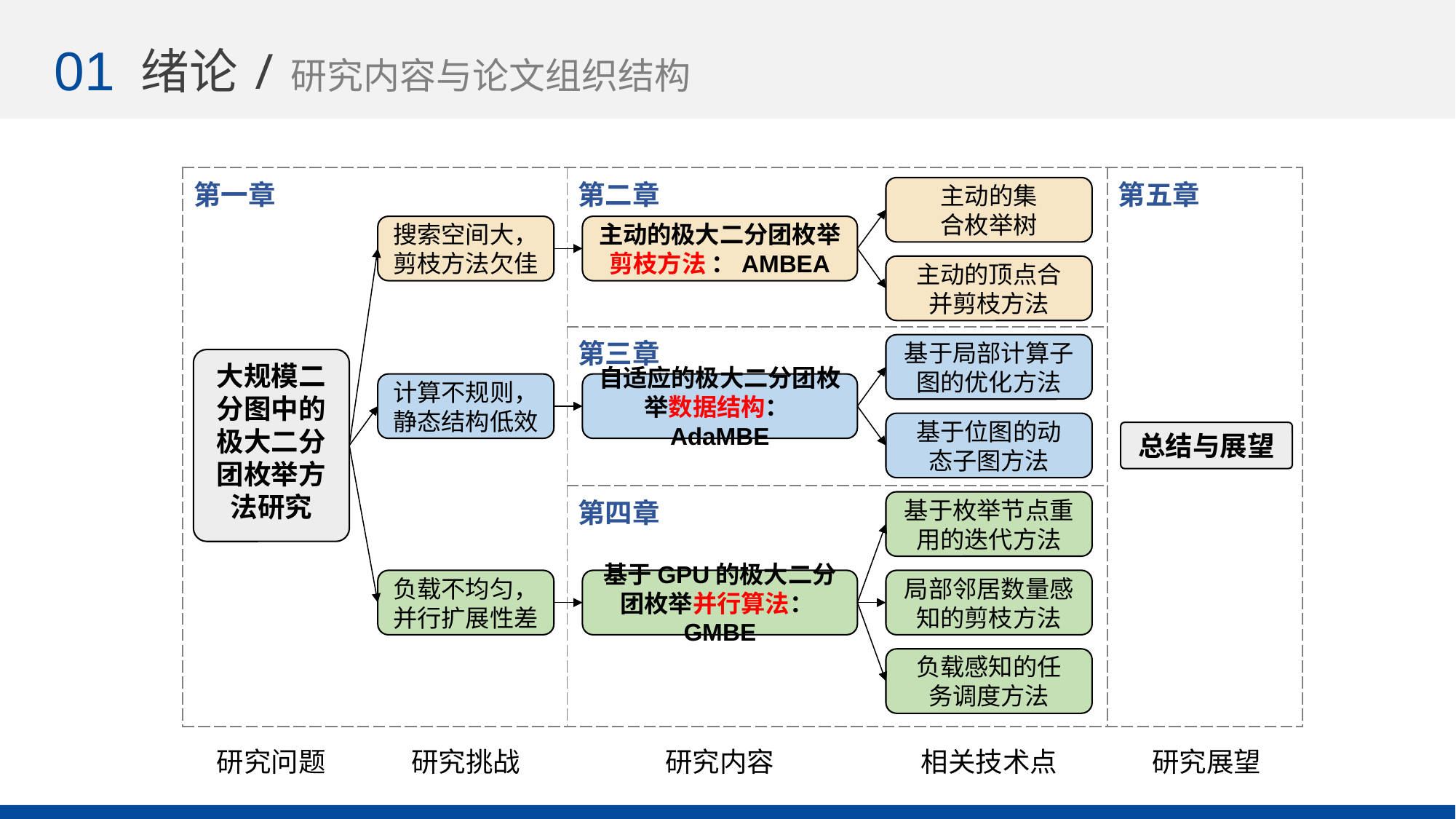

01
绪论/研究内容与论文组织结构
10
| 第一章 | 第二章 | 第五章 |
| --- | --- | --- |
|  | 第三章 |  |
|  | 第四章 |  |
主动的集
合枚举树
主动的顶点合
并剪枝方法
基于局部计算子图的优化方法
基于位图的动
态子图方法
基于枚举节点重用的迭代方法
局部邻居数量感知的剪枝方法
负载感知的任
务调度方法
相关技术点
搜索空间大，剪枝方法欠佳
计算不规则，静态结构低效
负载不均匀，并行扩展性差
研究挑战
主动的极大二分团枚举剪枝方法 ：AMBEA
自适应的极大二分团枚举数据结构：AdaMBE
基于GPU的极大二分团枚举并行算法：GMBE
研究内容
大规模二分图中的极大二分团枚举方法研究
研究问题
总结与展望
研究展望